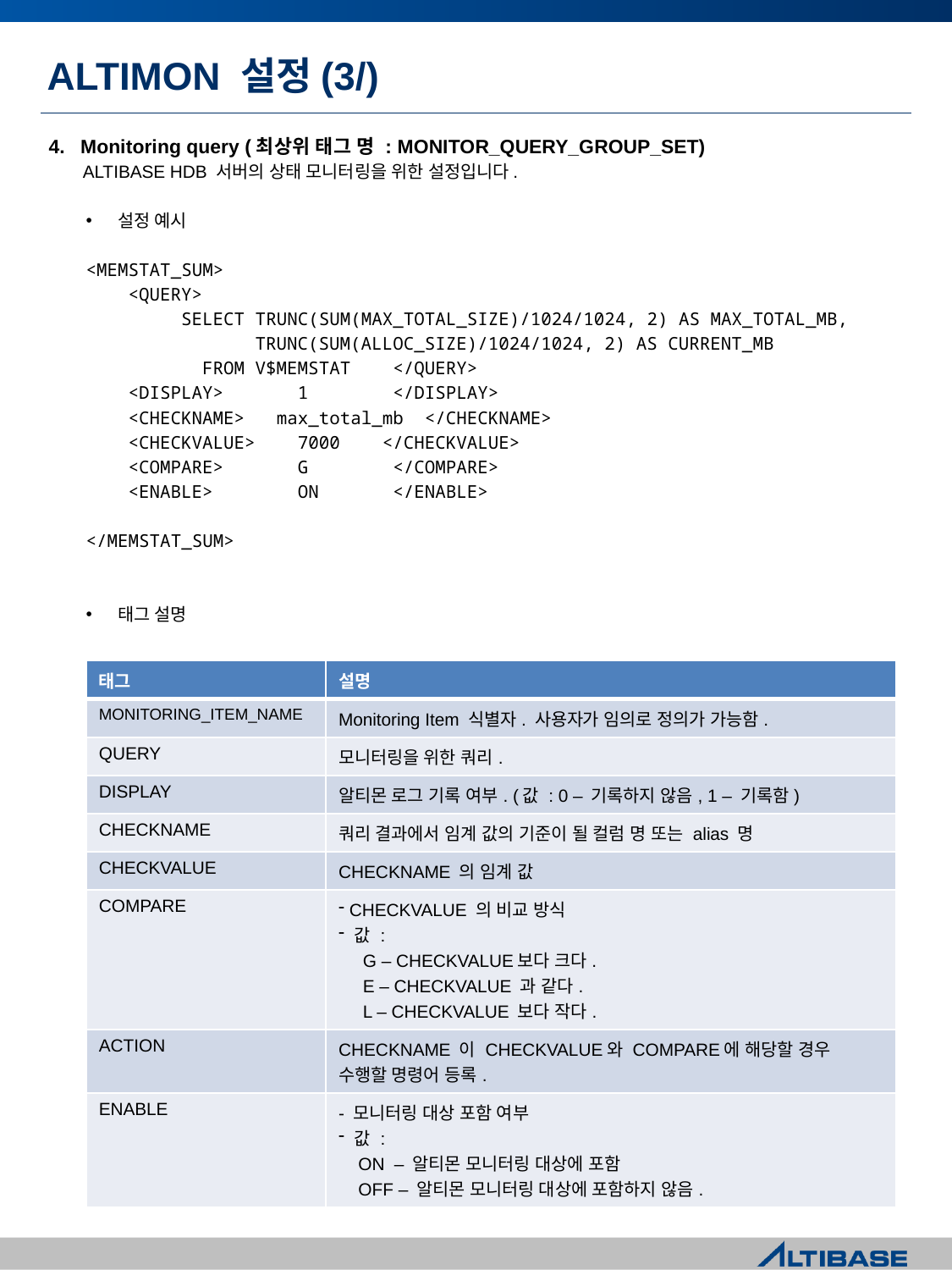

# ALTIMON 설정(3/)
Monitoring query (최상위 태그 명 : MONITOR_QUERY_GROUP_SET)
       ALTIBASE HDB 서버의 상태 모니터링을 위한 설정입니다.

설정 예시

<MEMSTAT_SUM>
    <QUERY>
         SELECT TRUNC(SUM(MAX_TOTAL_SIZE)/1024/1024, 2) AS MAX_TOTAL_MB,
                TRUNC(SUM(ALLOC_SIZE)/1024/1024, 2) AS CURRENT_MB
           FROM V$MEMSTAT    </QUERY>
    <DISPLAY>       1        </DISPLAY>
    <CHECKNAME>   max_total_mb  </CHECKNAME>
    <CHECKVALUE>    7000    </CHECKVALUE>
    <COMPARE>       G        </COMPARE>
    <ENABLE>        ON       </ENABLE>

</MEMSTAT_SUM>

태그 설명

| 태그 | 설명 |
| --- | --- |
| MONITORING\_ITEM\_NAME | Monitoring Item 식별자. 사용자가 임의로 정의가 가능함. |
| QUERY | 모니터링을 위한 쿼리. |
| DISPLAY | 알티몬 로그 기록 여부. (값 : 0 – 기록하지 않음, 1 – 기록함) |
| CHECKNAME | 쿼리 결과에서 임계 값의 기준이 될 컬럼 명 또는 alias 명 |
| CHECKVALUE | CHECKNAME 의 임계 값 |
| COMPARE | CHECKVALUE 의 비교 방식 값 : G – CHECKVALUE보다 크다. E – CHECKVALUE 과 같다. L – CHECKVALUE 보다 작다. |
| ACTION | CHECKNAME 이 CHECKVALUE와 COMPARE에 해당할 경우 수행할 명령어 등록. |
| ENABLE | - 모니터링 대상 포함 여부 값 : ON – 알티몬 모니터링 대상에 포함 OFF – 알티몬 모니터링 대상에 포함하지 않음. |